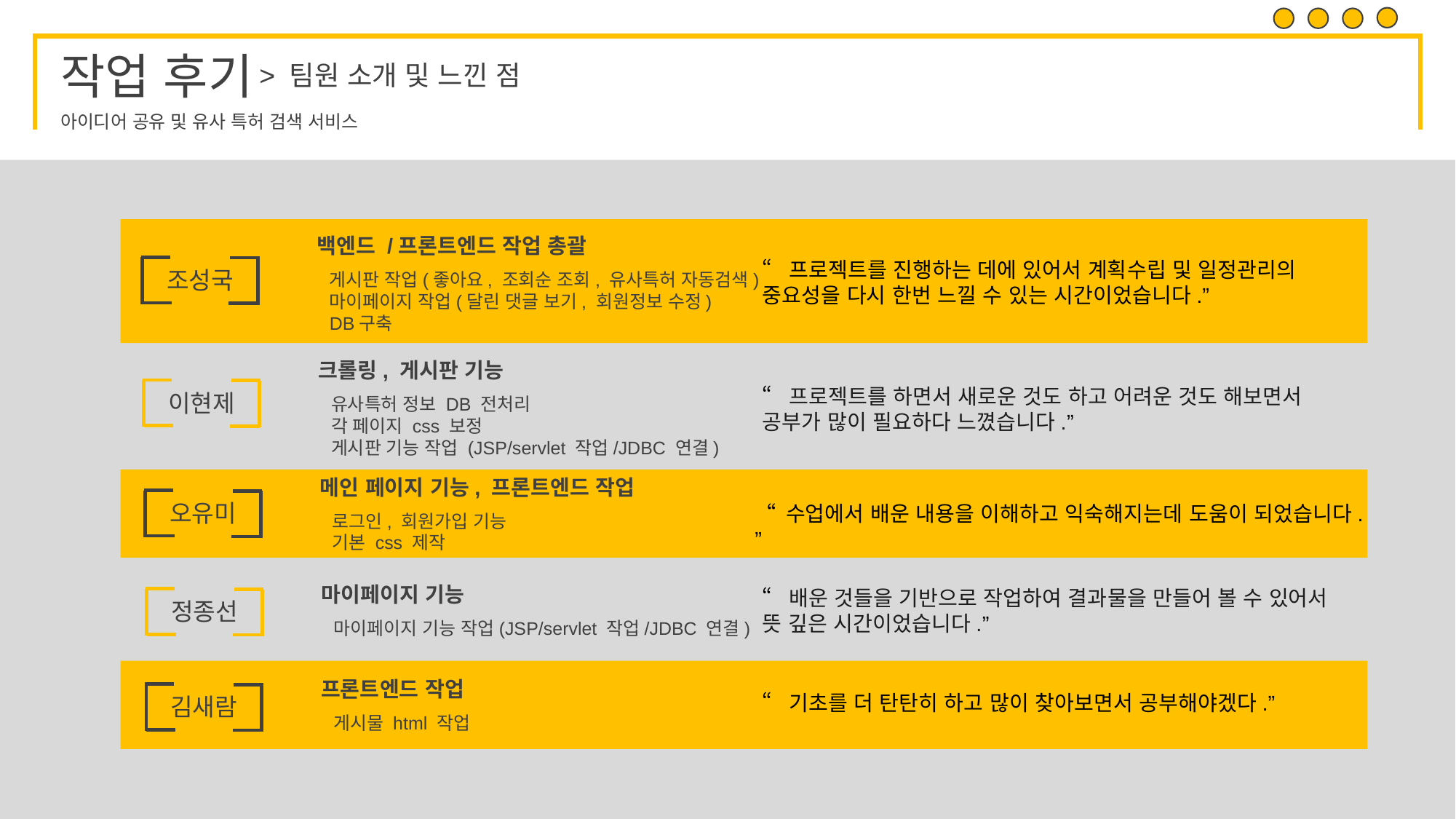

> 팀원 소개 및 느낀 점

백엔드 /프론트엔드 작업 총괄
게시판 작업(좋아요, 조회순 조회, 유사특허 자동검색)
마이페이지 작업(달린 댓글 보기, 회원정보 수정)
DB구축
“프로젝트를 진행하는 데에 있어서 계획수립 및 일정관리의 중요성을 다시 한번 느낄 수 있는 시간이었습니다.”
조성국
크롤링, 게시판 기능
유사특허 정보 DB 전처리
각 페이지 css 보정
게시판 기능 작업 (JSP/servlet 작업/JDBC 연결)
“프로젝트를 하면서 새로운 것도 하고 어려운 것도 해보면서
공부가 많이 필요하다 느꼈습니다.”
이현제
메인 페이지 기능, 프론트엔드 작업
로그인, 회원가입 기능
기본 css 제작

오유미
“ 수업에서 배운 내용을 이해하고 익숙해지는데 도움이 되었습니다. ”
마이페이지 기능
마이페이지 기능 작업(JSP/servlet 작업/JDBC 연결)
“배운 것들을 기반으로 작업하여 결과물을 만들어 볼 수 있어서 뜻 깊은 시간이었습니다.”
정종선

프론트엔드 작업
게시물 html 작업
“기초를 더 탄탄히 하고 많이 찾아보면서 공부해야겠다.”
김새람